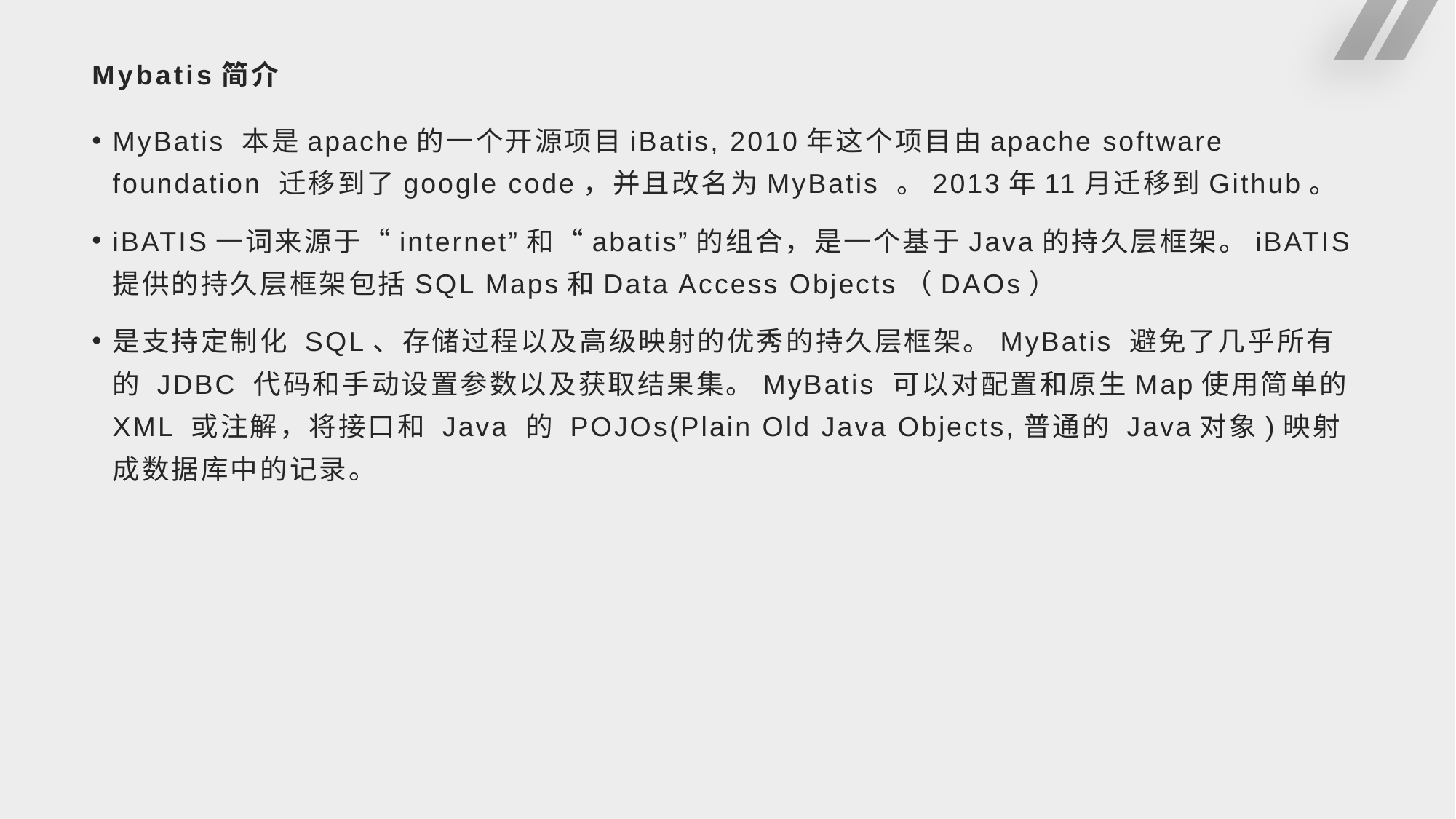

# Mybatis简介
MyBatis 本是apache的一个开源项目iBatis, 2010年这个项目由apache software foundation 迁移到了google code，并且改名为MyBatis 。2013年11月迁移到Github。
iBATIS一词来源于“internet”和“abatis”的组合，是一个基于Java的持久层框架。iBATIS提供的持久层框架包括SQL Maps和Data Access Objects（DAOs）
是支持定制化 SQL、存储过程以及高级映射的优秀的持久层框架。MyBatis 避免了几乎所有的 JDBC 代码和手动设置参数以及获取结果集。MyBatis 可以对配置和原生Map使用简单的 XML 或注解，将接口和 Java 的 POJOs(Plain Old Java Objects,普通的 Java对象)映射成数据库中的记录。